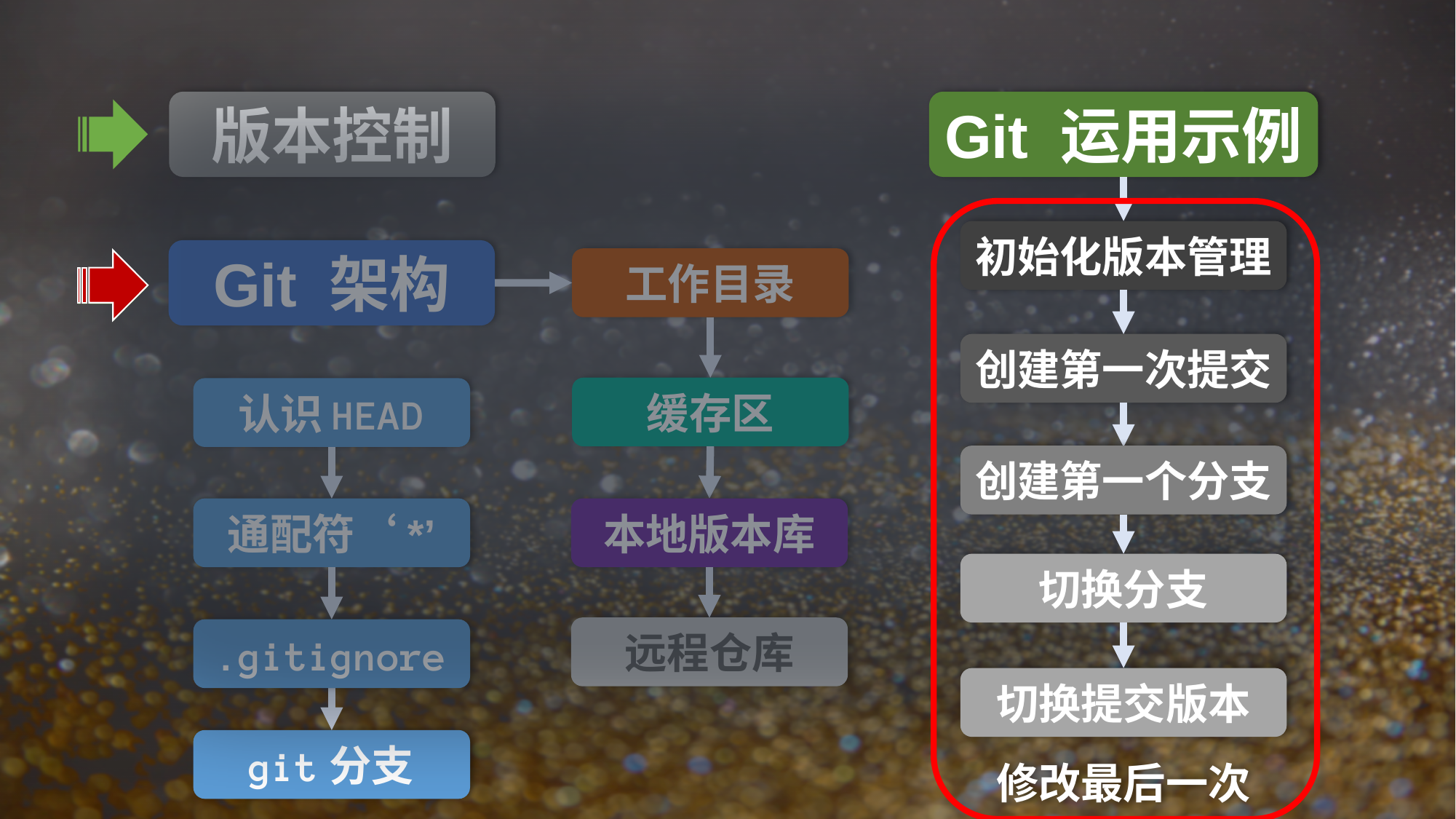

Git 运用示例
版本控制

初始化版本管理
Git 架构
工作目录

创建第一次提交
缓存区
认识HEAD
创建第一个分支
通配符‘*’
本地版本库
切换分支
远程仓库
.gitignore
切换提交版本
git分支
修改最后一次